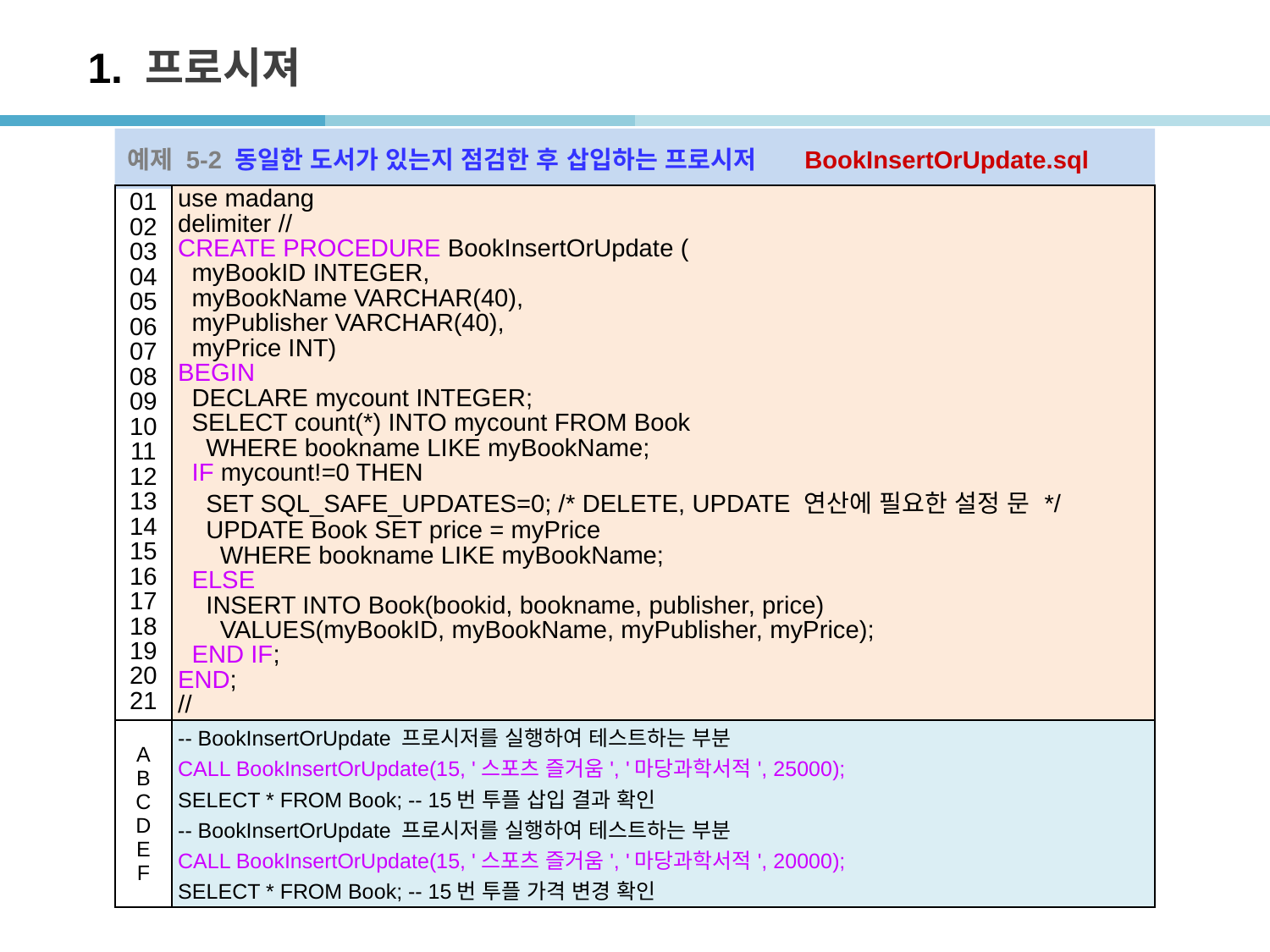

# 1. 프로시져
예제 5-2 동일한 도서가 있는지 점검한 후 삽입하는 프로시저      BookInsertOrUpdate.sql
| 01 02 03 04 05 06 07 08 09 10 11 12 13 14 15 16 17 18 19 20 21 | use madang delimiter // CREATE PROCEDURE BookInsertOrUpdate ( myBookID INTEGER, myBookName VARCHAR(40), myPublisher VARCHAR(40), myPrice INT) BEGIN DECLARE mycount INTEGER; SELECT count(\*) INTO mycount FROM Book WHERE bookname LIKE myBookName; IF mycount!=0 THEN SET SQL\_SAFE\_UPDATES=0; /\* DELETE, UPDATE 연산에 필요한 설정 문 \*/ UPDATE Book SET price = myPrice WHERE bookname LIKE myBookName; ELSE INSERT INTO Book(bookid, bookname, publisher, price) VALUES(myBookID, myBookName, myPublisher, myPrice); END IF; END; // |
| --- | --- |
| A B C D E F | -- BookInsertOrUpdate 프로시저를 실행하여 테스트하는 부분 CALL BookInsertOrUpdate(15, '스포츠 즐거움', '마당과학서적', 25000); SELECT \* FROM Book; -- 15번 투플 삽입 결과 확인 -- BookInsertOrUpdate 프로시저를 실행하여 테스트하는 부분 CALL BookInsertOrUpdate(15, '스포츠 즐거움', '마당과학서적', 20000); SELECT \* FROM Book; -- 15번 투플 가격 변경 확인 |